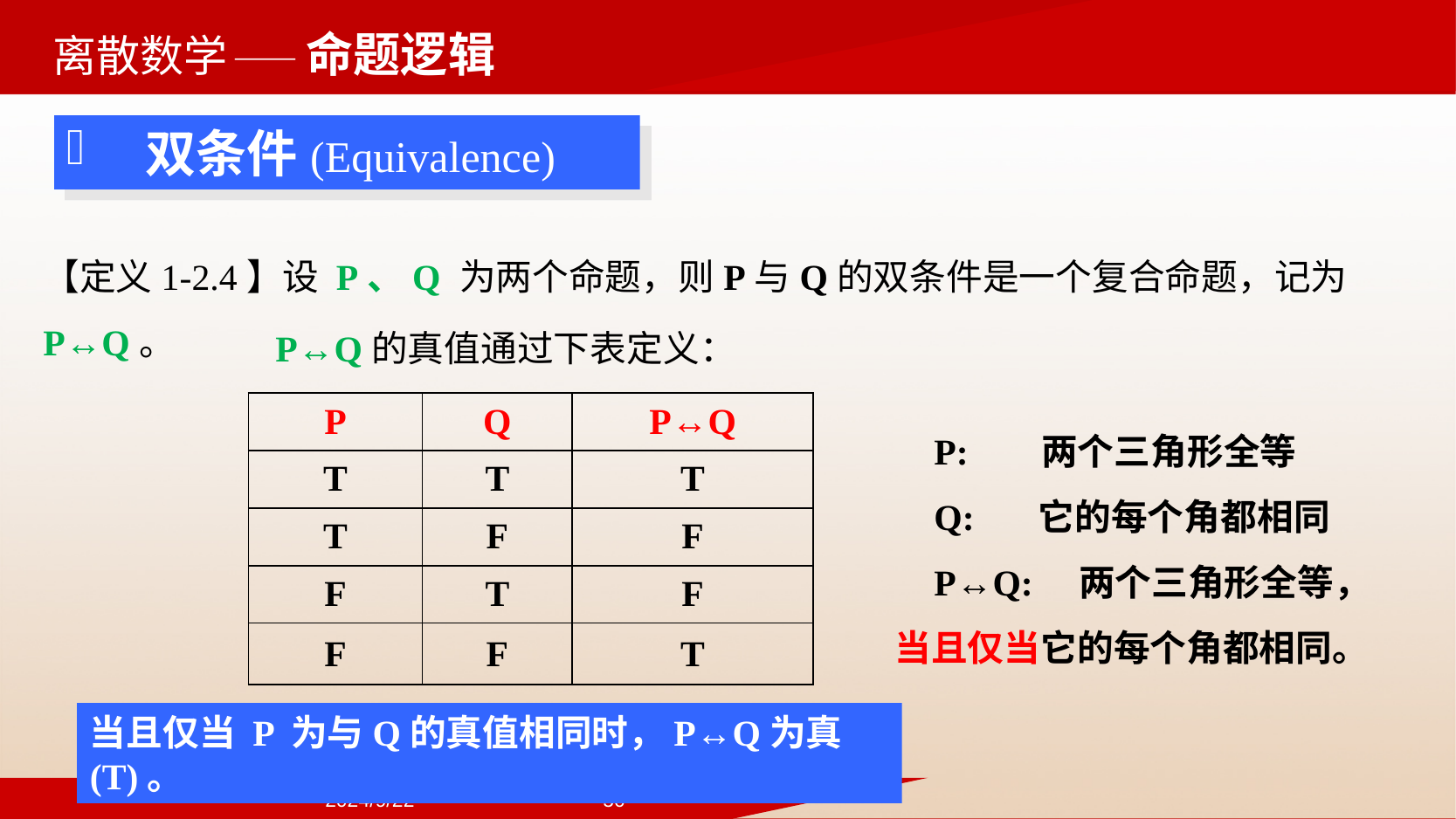

——命题逻辑
 双条件(Equivalence)
【定义1-2.4】设 P、Q 为两个命题，则P与Q的双条件是一个复合命题，记为P↔Q。
 P↔Q的真值通过下表定义：
| P | Q | P↔Q |
| --- | --- | --- |
| T | T | T |
| T | F | F |
| F | T | F |
| F | F | T |
P:       两个三角形全等
Q:      它的每个角都相同
P↔Q:    两个三角形全等，当且仅当它的每个角都相同。
当且仅当 P 为与Q的真值相同时，P↔Q为真(T)。
2024/9/22
50